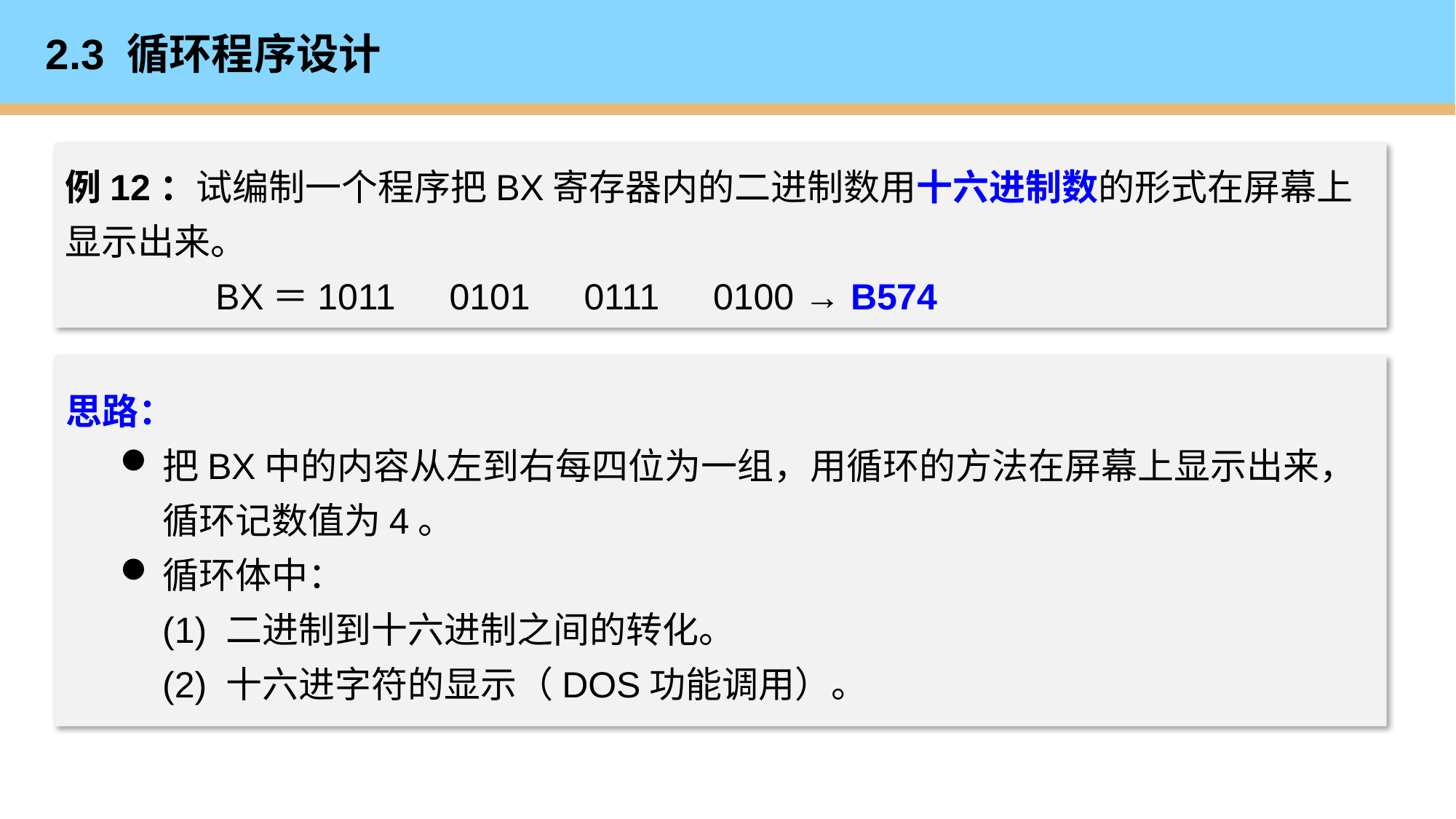

# 2.3 循环程序设计
例12：试编制一个程序把BX寄存器内的二进制数用十六进制数的形式在屏幕上显示出来。
		BX＝1011　0101　0111　0100 → B574
思路：
把BX中的内容从左到右每四位为一组，用循环的方法在屏幕上显示出来，循环记数值为4。
循环体中：
	(1) 二进制到十六进制之间的转化。
	(2) 十六进字符的显示（DOS功能调用）。
158